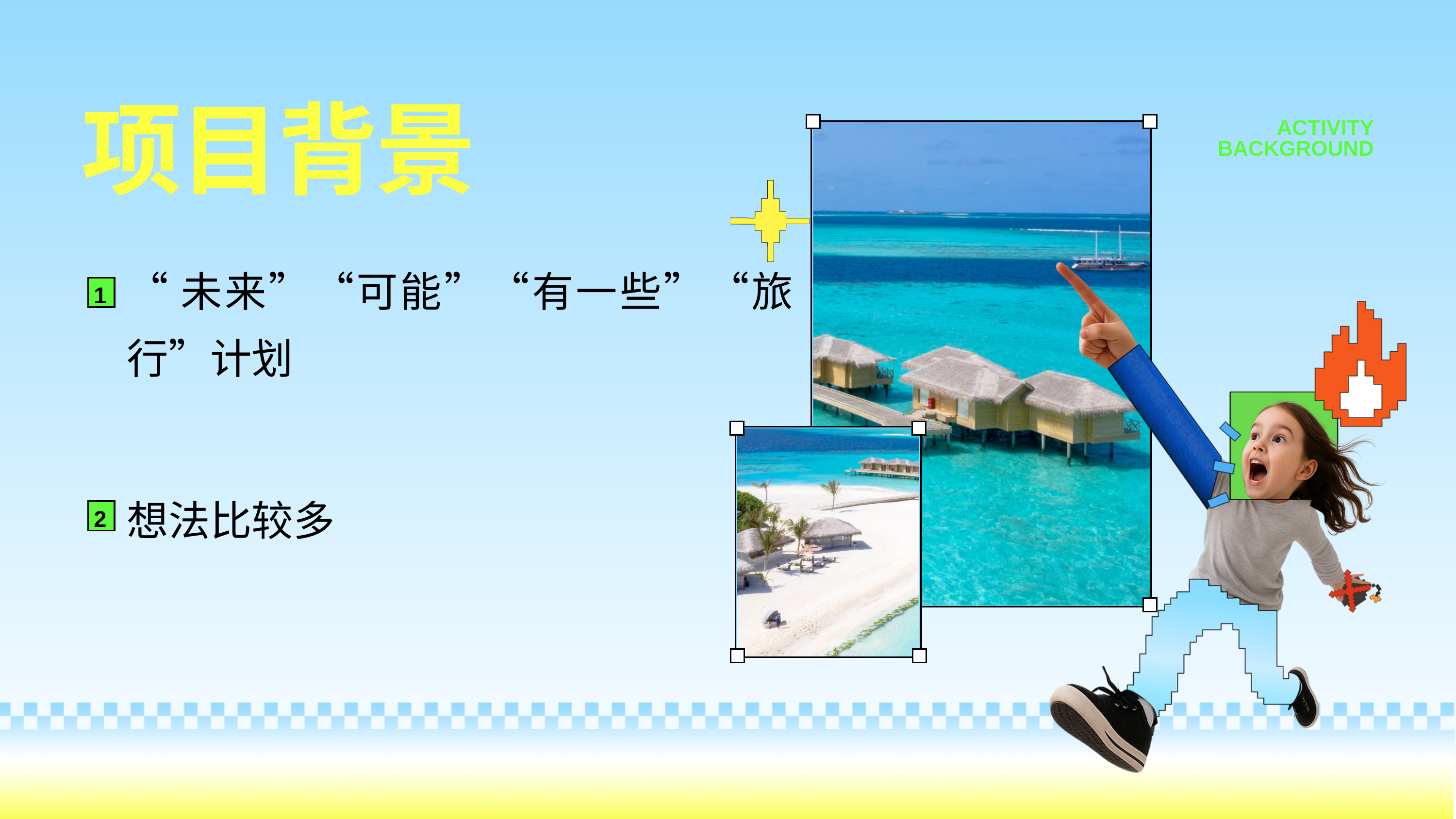

项目背景

ACTIVITY
BACKGROUND

“未来”“可能”“有一些”“旅行”计划

1

想法比较多
2